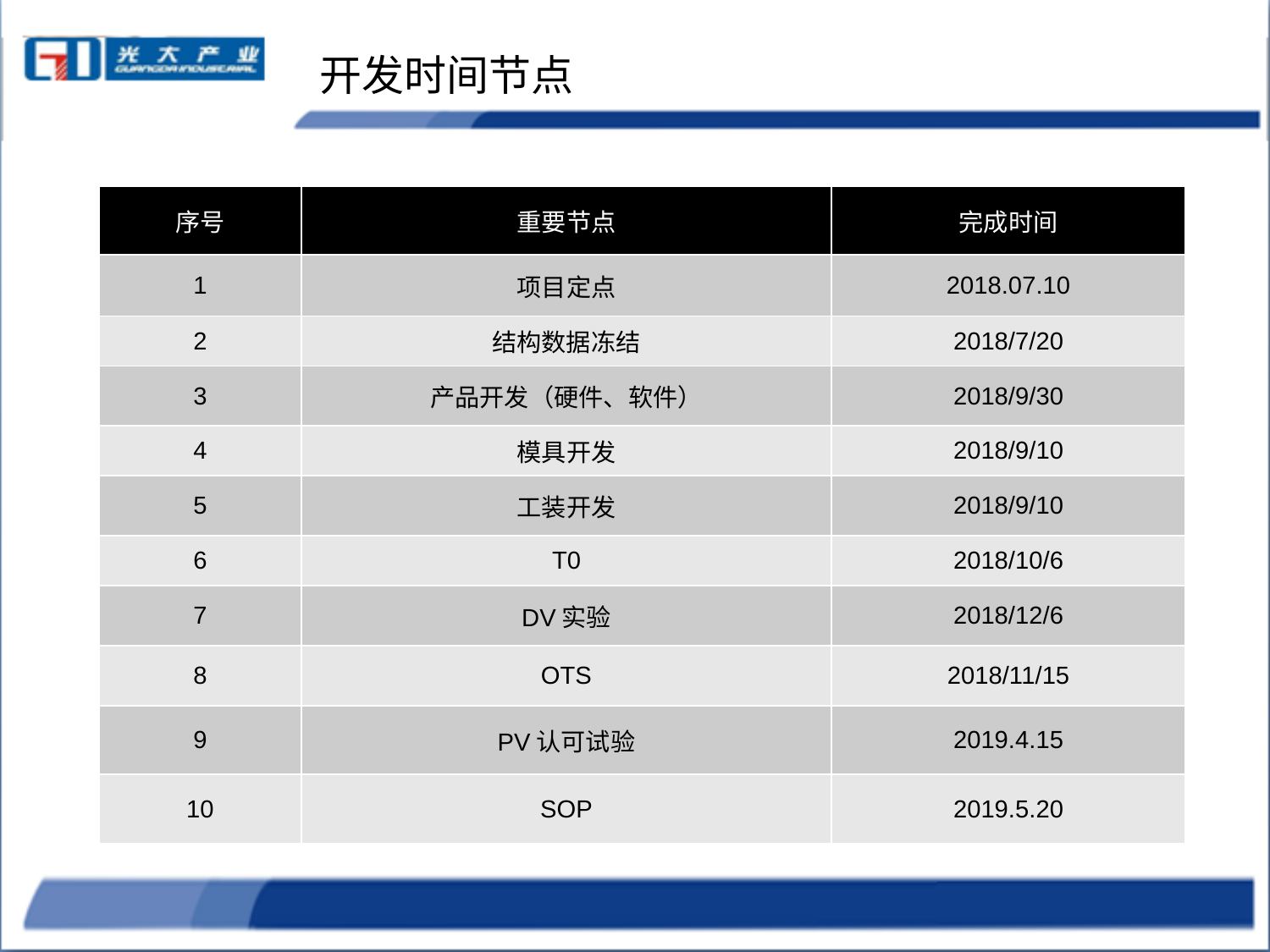

开发时间节点
| 序号 | 重要节点 | 完成时间 |
| --- | --- | --- |
| 1 | 项目定点 | 2018.07.10 |
| 2 | 结构数据冻结 | 2018/7/20 |
| 3 | 产品开发（硬件、软件） | 2018/9/30 |
| 4 | 模具开发 | 2018/9/10 |
| 5 | 工装开发 | 2018/9/10 |
| 6 | T0 | 2018/10/6 |
| 7 | DV实验 | 2018/12/6 |
| 8 | OTS | 2018/11/15 |
| 9 | PV认可试验 | 2019.4.15 |
| 10 | SOP | 2019.5.20 |